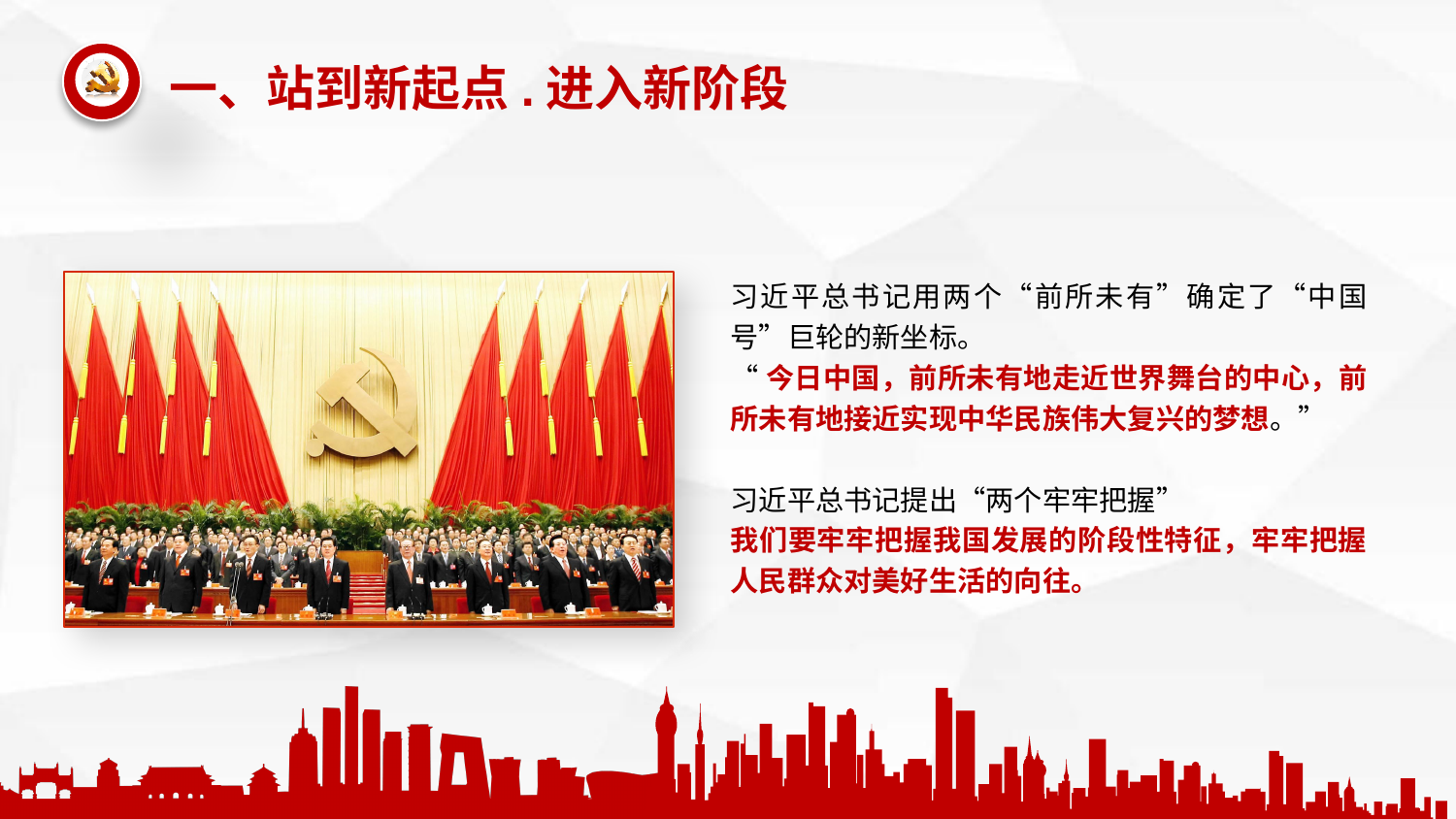

习近平总书记用两个“前所未有”确定了“中国号”巨轮的新坐标。
“今日中国，前所未有地走近世界舞台的中心，前所未有地接近实现中华民族伟大复兴的梦想。”

习近平总书记提出“两个牢牢把握”
我们要牢牢把握我国发展的阶段性特征，牢牢把握人民群众对美好生活的向往。